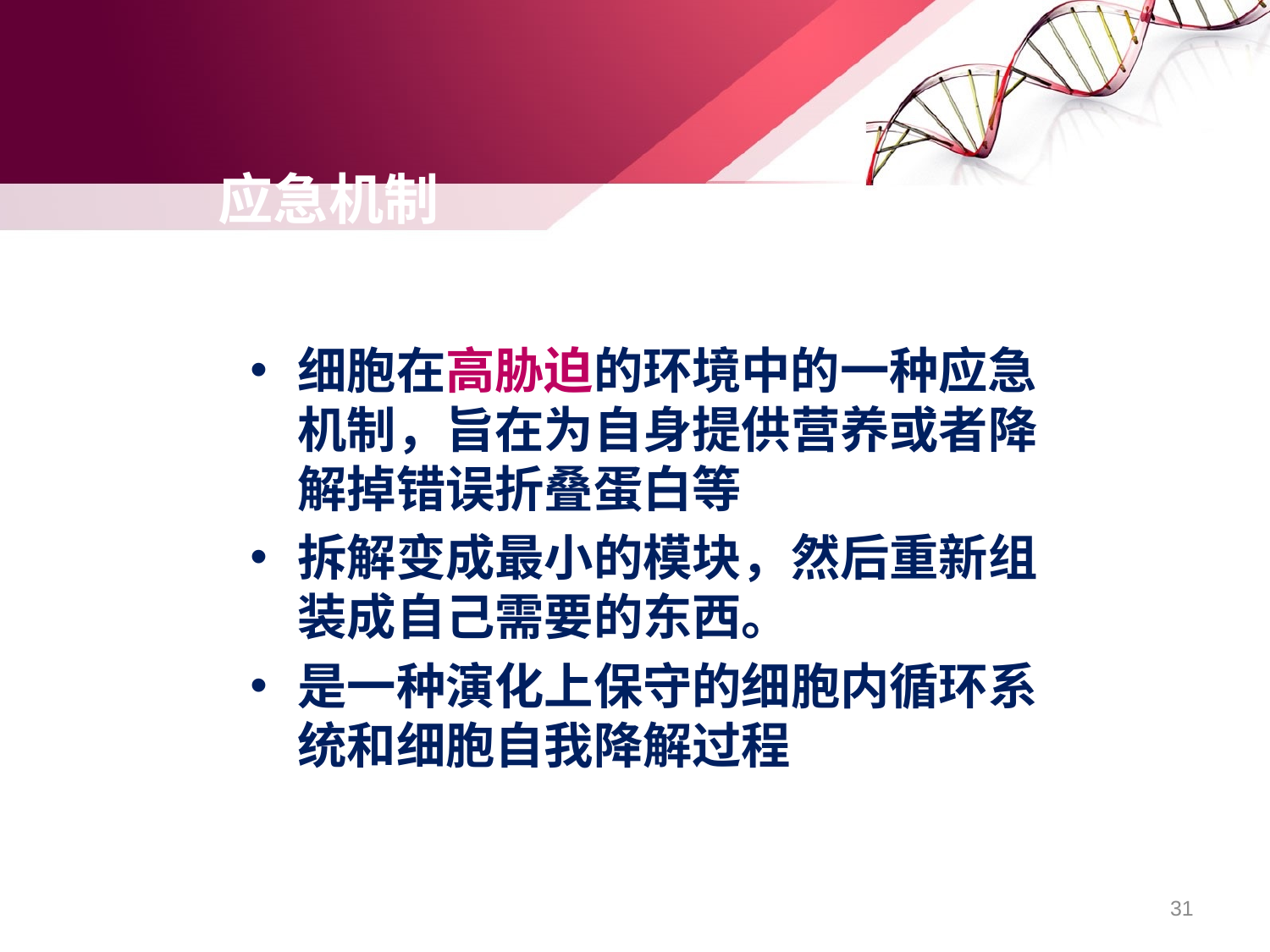

# 应急机制
细胞在高胁迫的环境中的一种应急机制，旨在为自身提供营养或者降解掉错误折叠蛋白等
拆解变成最小的模块，然后重新组装成自己需要的东西。
是一种演化上保守的细胞内循环系统和细胞自我降解过程
31